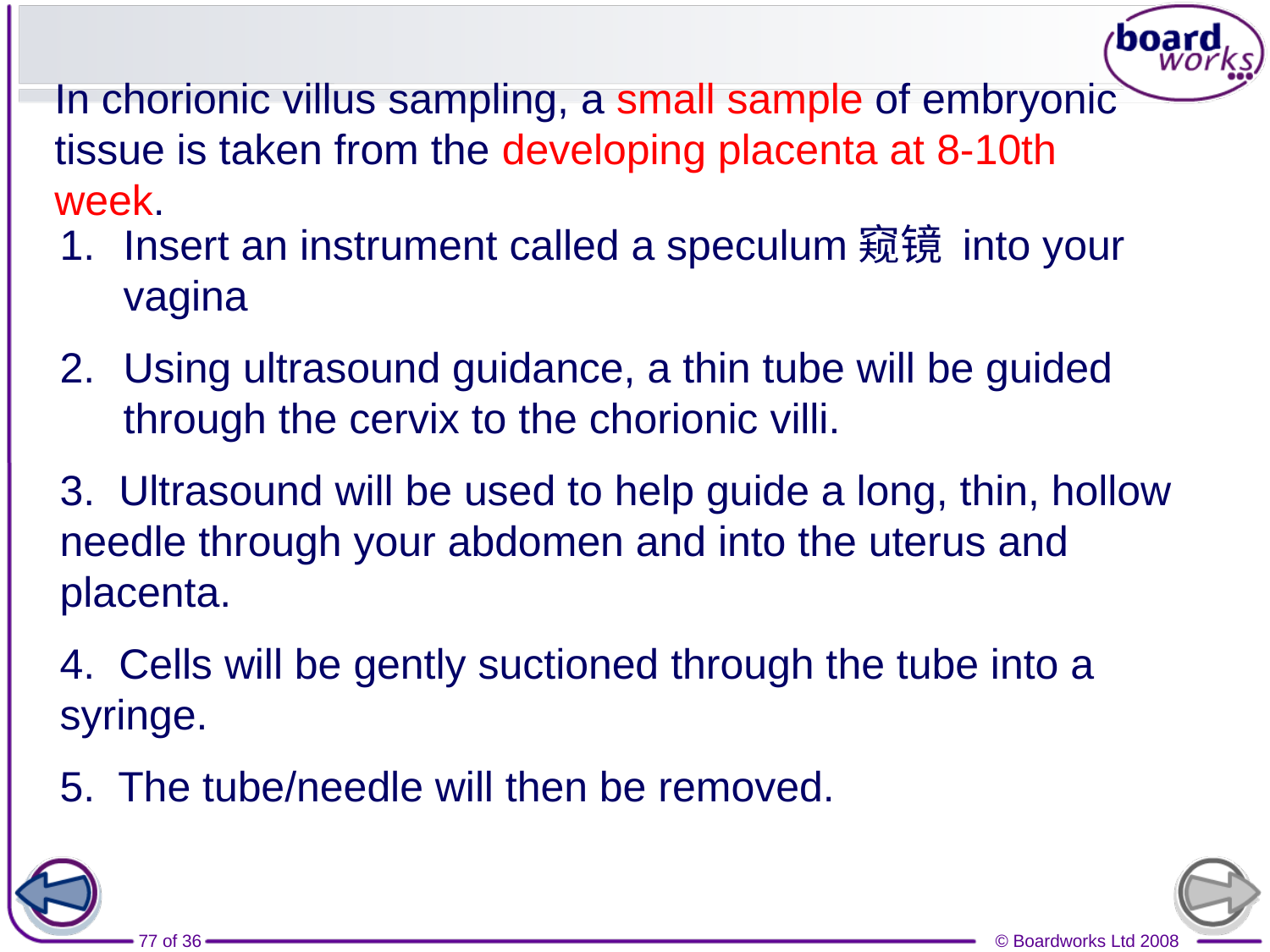

#
In chorionic villus sampling, a small sample of embryonic tissue is taken from the developing placenta at 8-10th week.

Insert an instrument called a speculum窥镜 into your vagina
Using ultrasound guidance, a thin tube will be guided through the cervix to the chorionic villi.
3.  Ultrasound will be used to help guide a long, thin, hollow needle through your abdomen and into the uterus and placenta.
4.  Cells will be gently suctioned through the tube into a syringe.
5.  The tube/needle will then be removed.